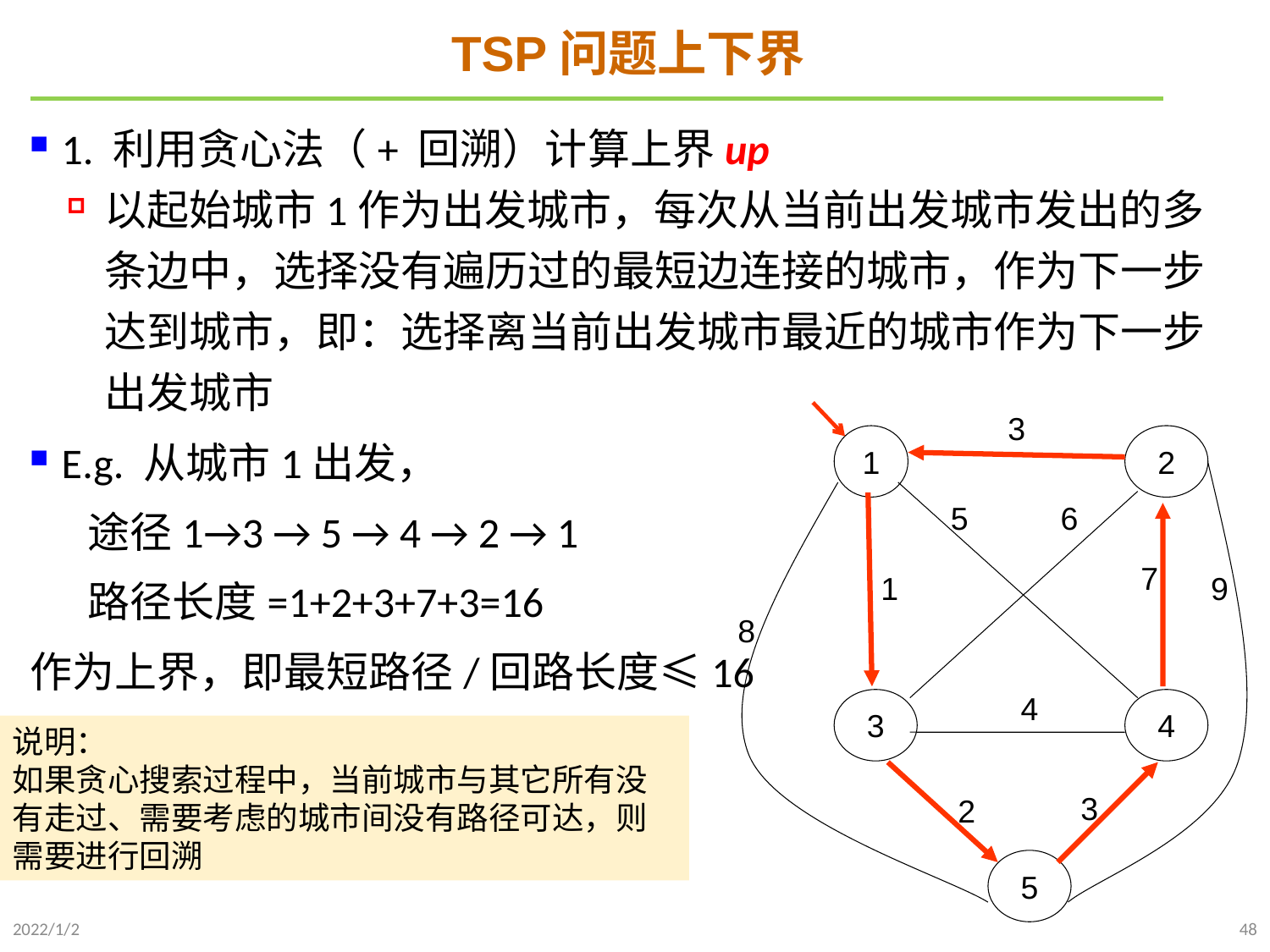

# TSP问题上下界
1. 利用贪心法（+ 回溯）计算上界up
以起始城市1作为出发城市，每次从当前出发城市发出的多条边中，选择没有遍历过的最短边连接的城市，作为下一步达到城市，即：选择离当前出发城市最近的城市作为下一步出发城市
E.g. 从城市1出发，
     途径1→3 → 5 → 4 → 2 → 1
     路径长度=1+2+3+7+3=16
作为上界，即最短路径/回路长度≤16

3
1
2

5
6

7
1
9
8
4
3
4

3
2
5
说明：
如果贪心搜索过程中，当前城市与其它所有没有走过、需要考虑的城市间没有路径可达，则需要进行回溯

2022/1/2
48